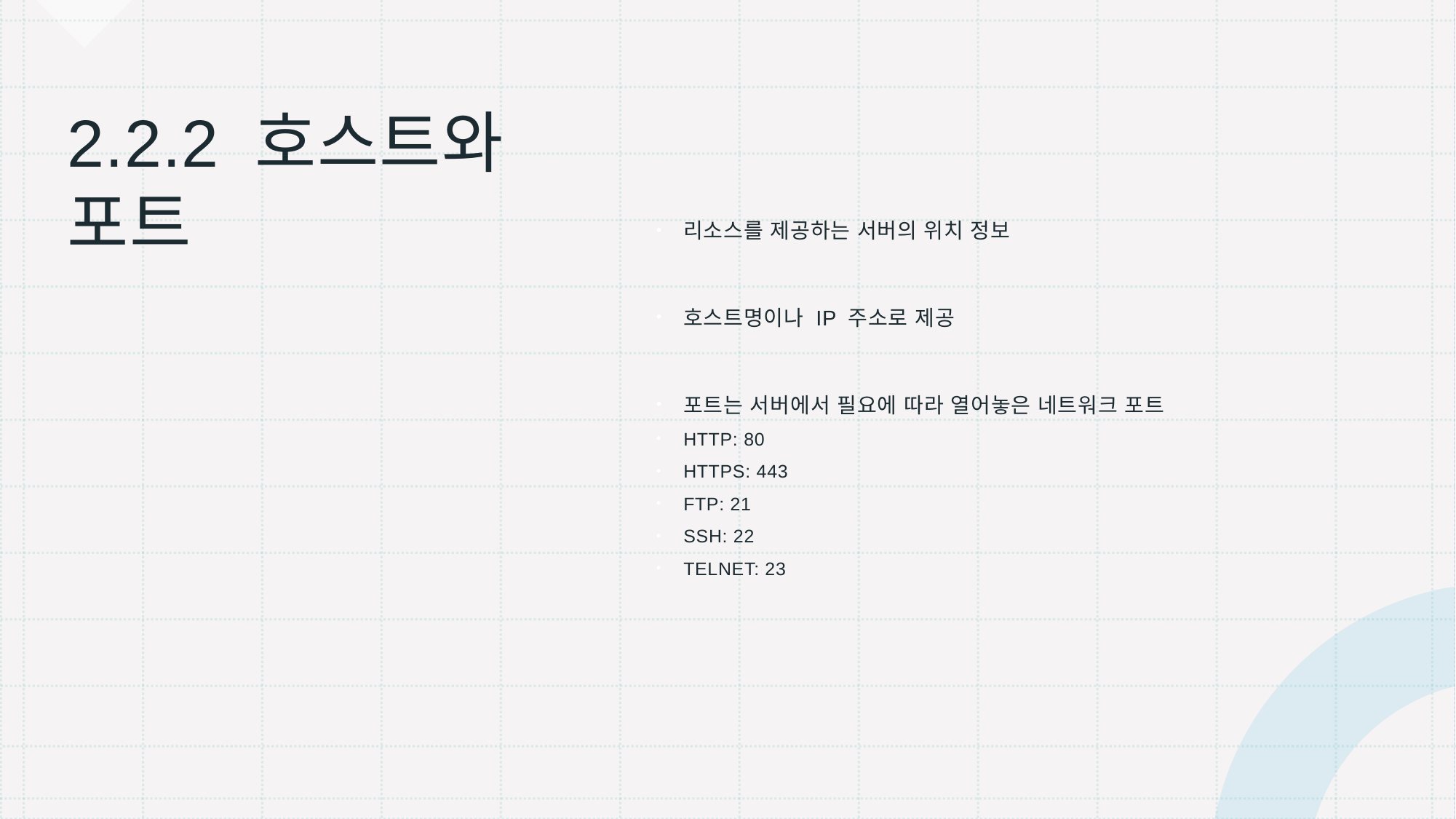

# 2.2.2 호스트와 포트
리소스를 제공하는 서버의 위치 정보

호스트명이나 IP 주소로 제공

포트는 서버에서 필요에 따라 열어놓은 네트워크 포트
HTTP: 80
HTTPS: 443
FTP: 21
SSH: 22
TELNET: 23